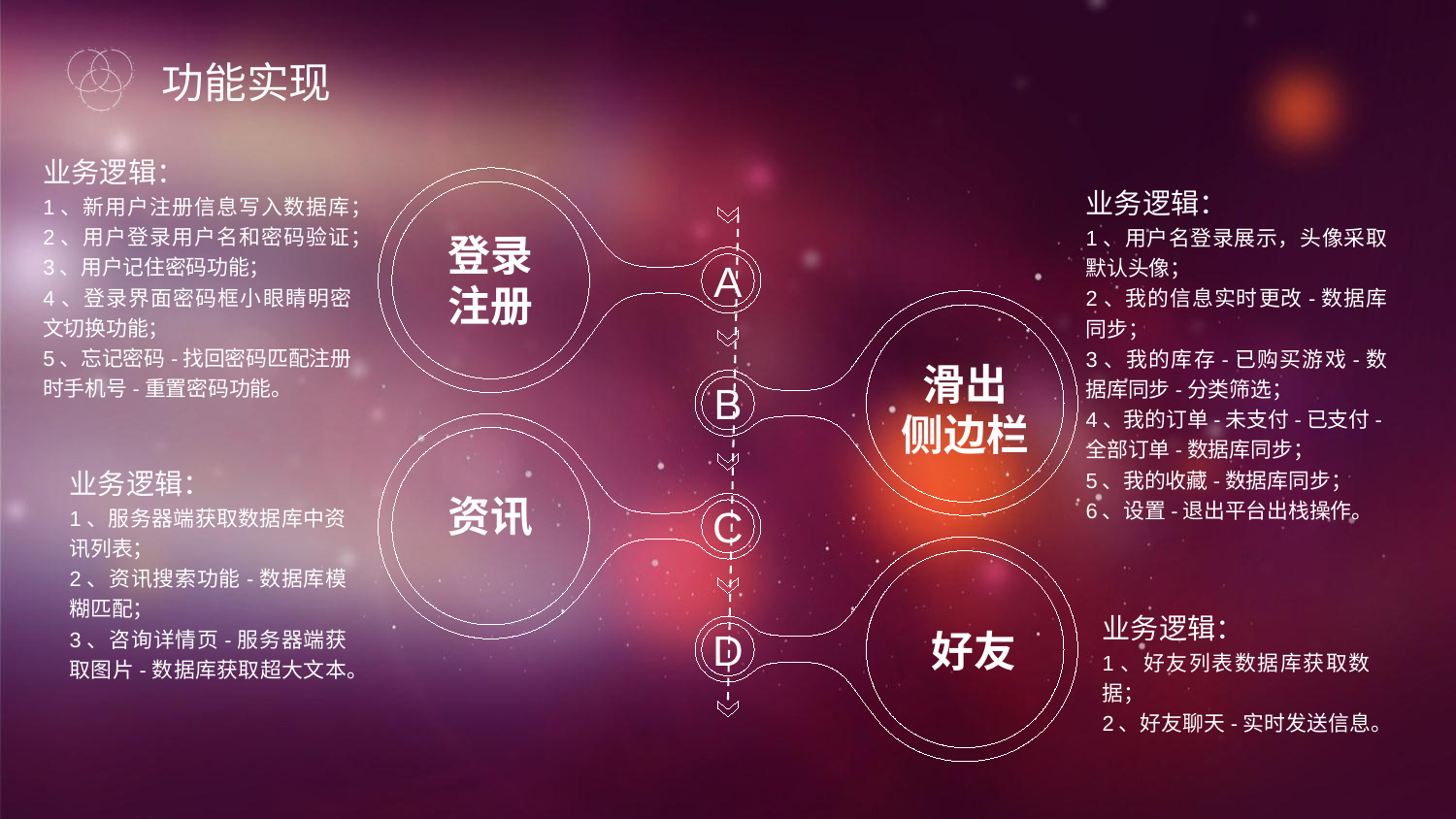

功能实现
业务逻辑：
1、新用户注册信息写入数据库；
2、用户登录用户名和密码验证；
3、用户记住密码功能；
4、登录界面密码框小眼睛明密文切换功能；
5、忘记密码-找回密码匹配注册时手机号-重置密码功能。

业务逻辑：
1、用户名登录展示，头像采取默认头像；
2、我的信息实时更改-数据库同步；
3、我的库存-已购买游戏-数据库同步-分类筛选；
4、我的订单-未支付-已支付-全部订单-数据库同步；
5、我的收藏-数据库同步；
6、设置-退出平台出栈操作。

登录注册
A

滑出
侧边栏
B

业务逻辑：
1、服务器端获取数据库中资讯列表；
2、资讯搜索功能-数据库模糊匹配；
3、咨询详情页-服务器端获取图片-数据库获取超大文本。
资讯
C

业务逻辑：
1、好友列表数据库获取数据；
2、好友聊天-实时发送信息。

D
好友